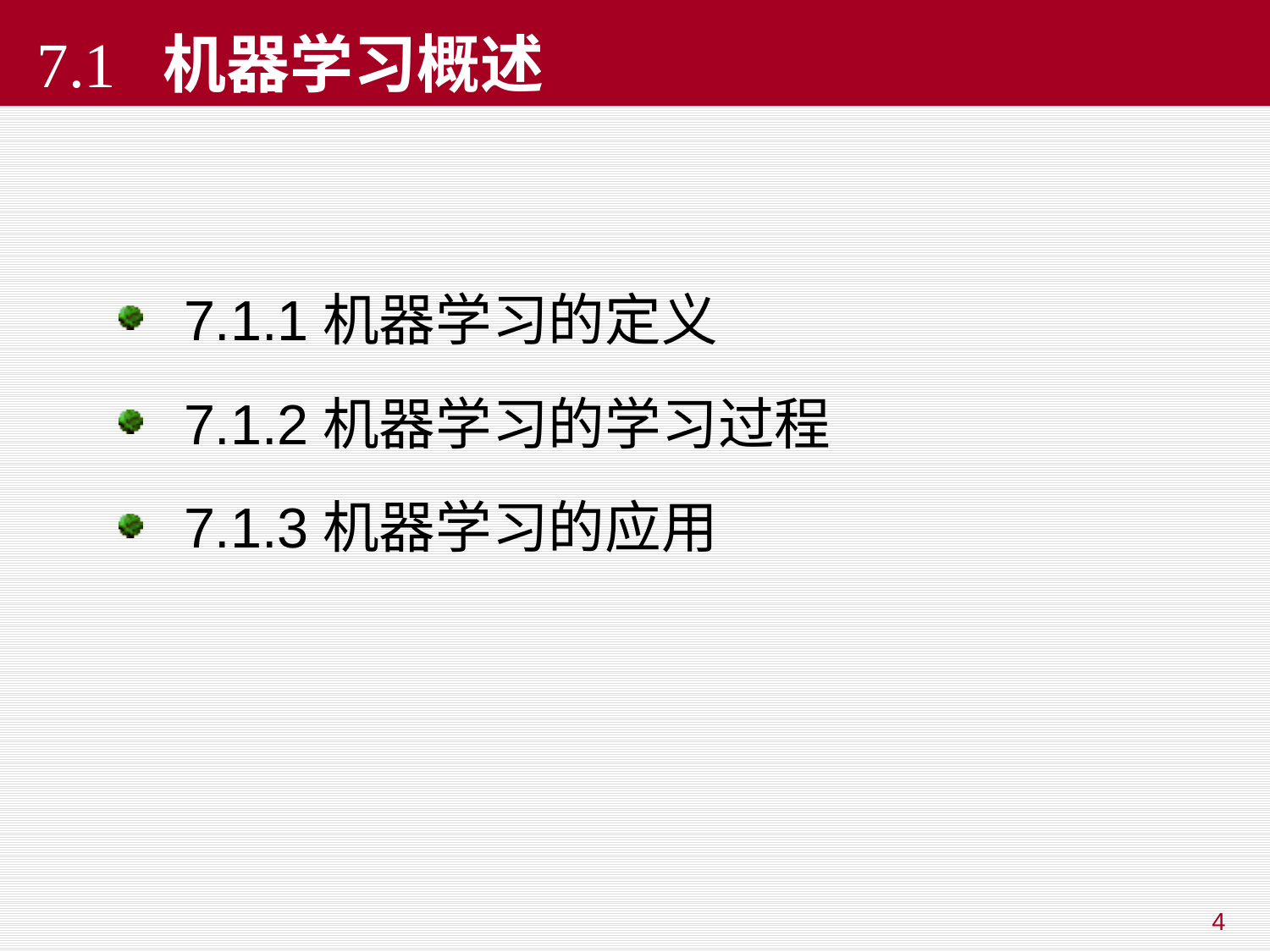

#
7.1  机器学习概述
7.1.1机器学习的定义
7.1.2机器学习的学习过程
7.1.3机器学习的应用
4